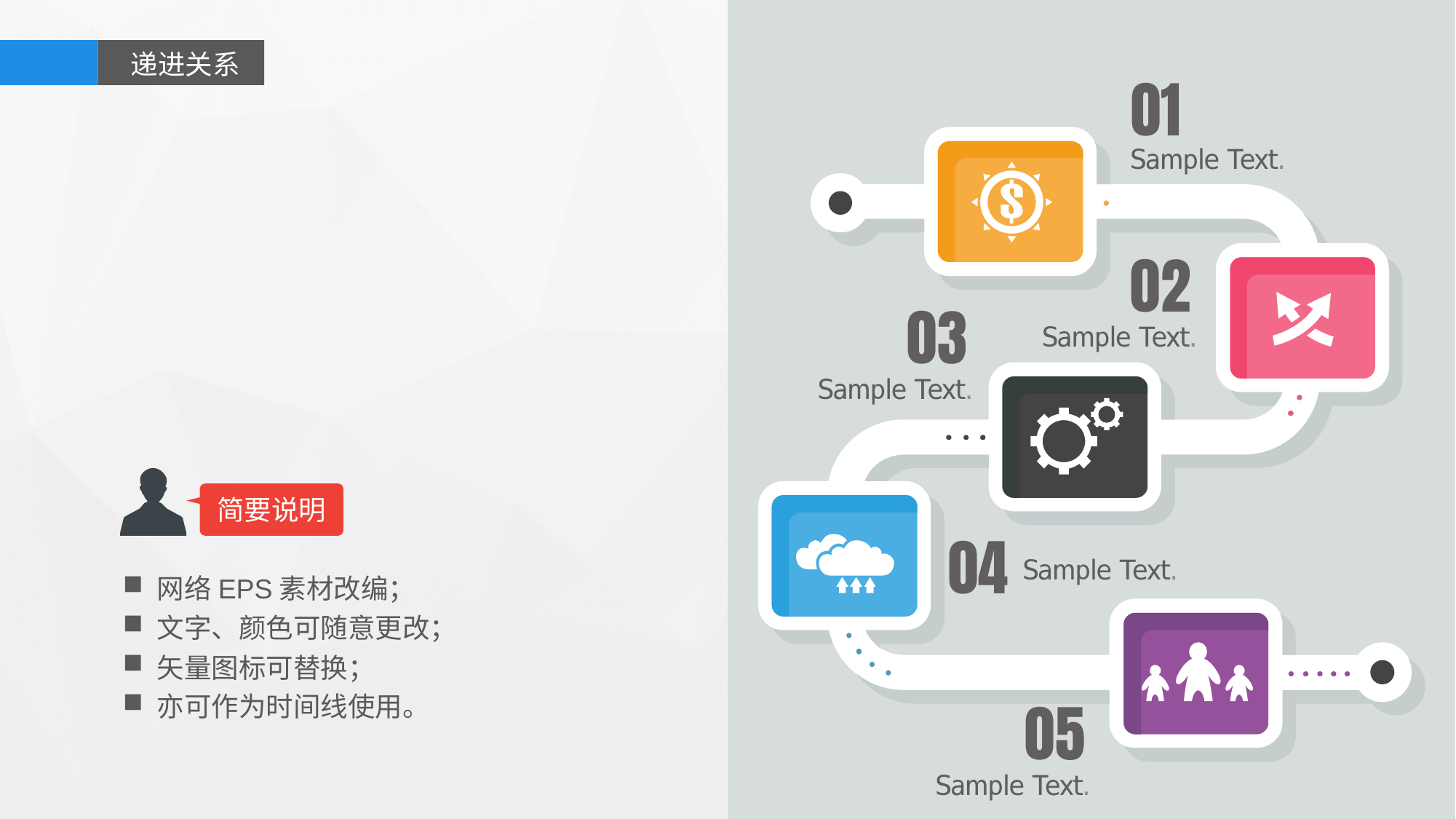

递进关系
01

Sample Text.

02

03
Sample Text.
Sample Text.

简要说明

04

Sample Text.
网络EPS素材改编；
文字、颜色可随意更改；
矢量图标可替换；
亦可作为时间线使用。

05
Sample Text.